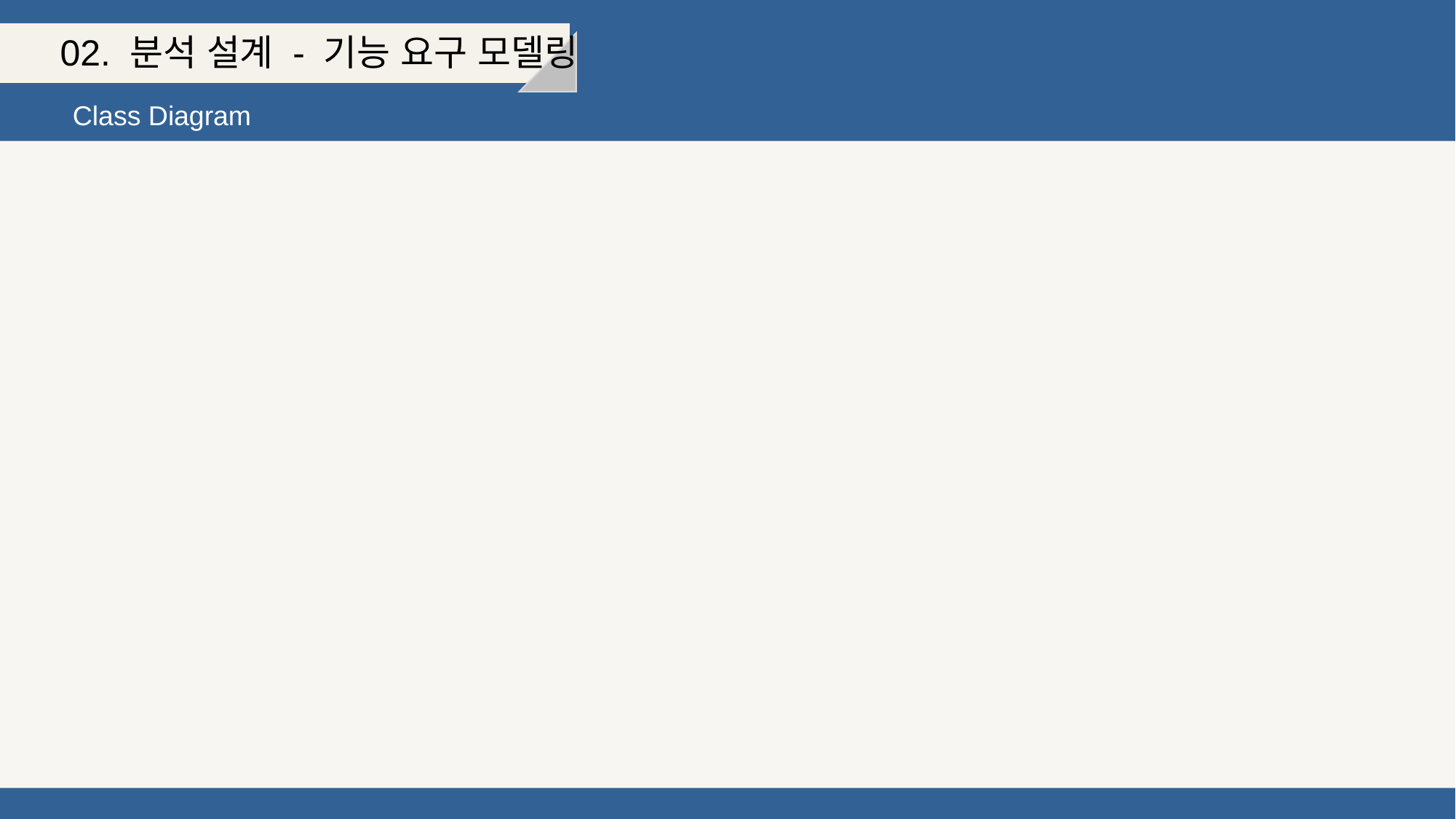

02. 분석 설계 - 기능 요구 모델링

Class Diagram